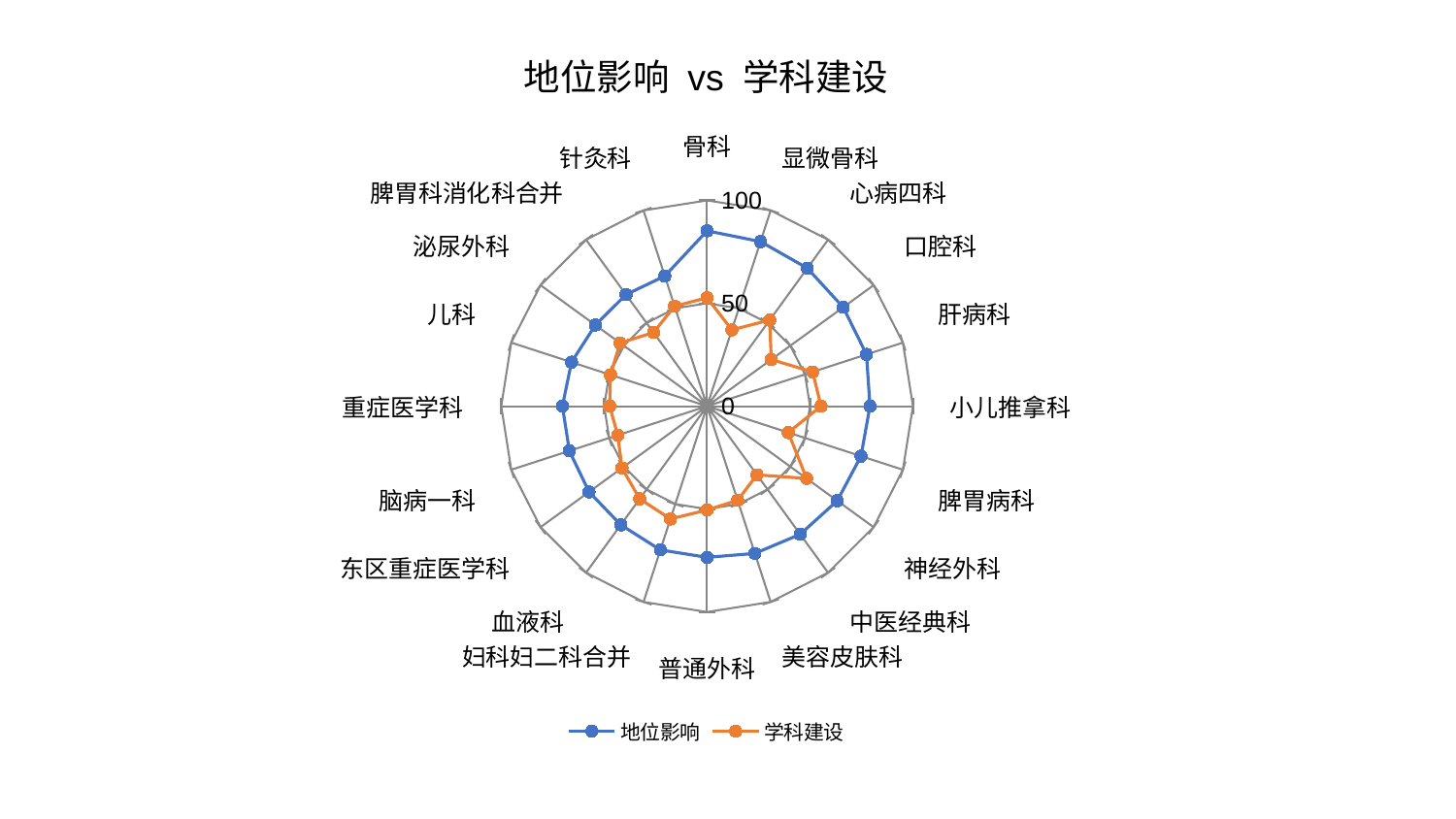

### Chart: 地位影响 vs 学科建设

| Category | 地位影响 | 学科建设 |
|---|---|---|
| 骨科 | 85.19807566870371 | 52.69354294989201 |
| 显微骨科 | 84.07031621457868 | 39.004912709594095 |
| 心病四科 | 82.88167422189697 | 51.71629513233796 |
| 口腔科 | 81.7431240651916 | 38.5477611748819 |
| 肝病科 | 81.41898897277402 | 53.941975426284316 |
| 小儿推拿科 | 79.12630113819883 | 55.347838941753935 |
| 脾胃病科 | 78.60125541657554 | 41.4830690333164 |
| 神经外科 | 78.16723954000999 | 59.76354882560624 |
| 中医经典科 | 76.96095706287208 | 41.256609093184814 |
| 美容皮肤科 | 75.21333782022373 | 48.06951401882649 |
| 普通外科 | 73.45814545769001 | 50.46662446394455 |
| 妇科妇二科合并 | 73.42426523826703 | 57.59469138118501 |
| 血液科 | 71.29933192159238 | 55.68854823453013 |
| 东区重症医学科 | 70.87423402850087 | 51.10564501708773 |
| 脑病一科 | 70.32370265900357 | 45.61674581611402 |
| 重症医学科 | 70.27283523774815 | 47.322069197445 |
| 儿科 | 69.23317618695744 | 49.359238255408485 |
| 泌尿外科 | 67.09942868800074 | 52.24946083807491 |
| 脾胃科消化科合并 | 67.0181174297457 | 44.25858572344307 |
| 针灸科 | 66.49549451400878 | 51.084676611418566 |
95